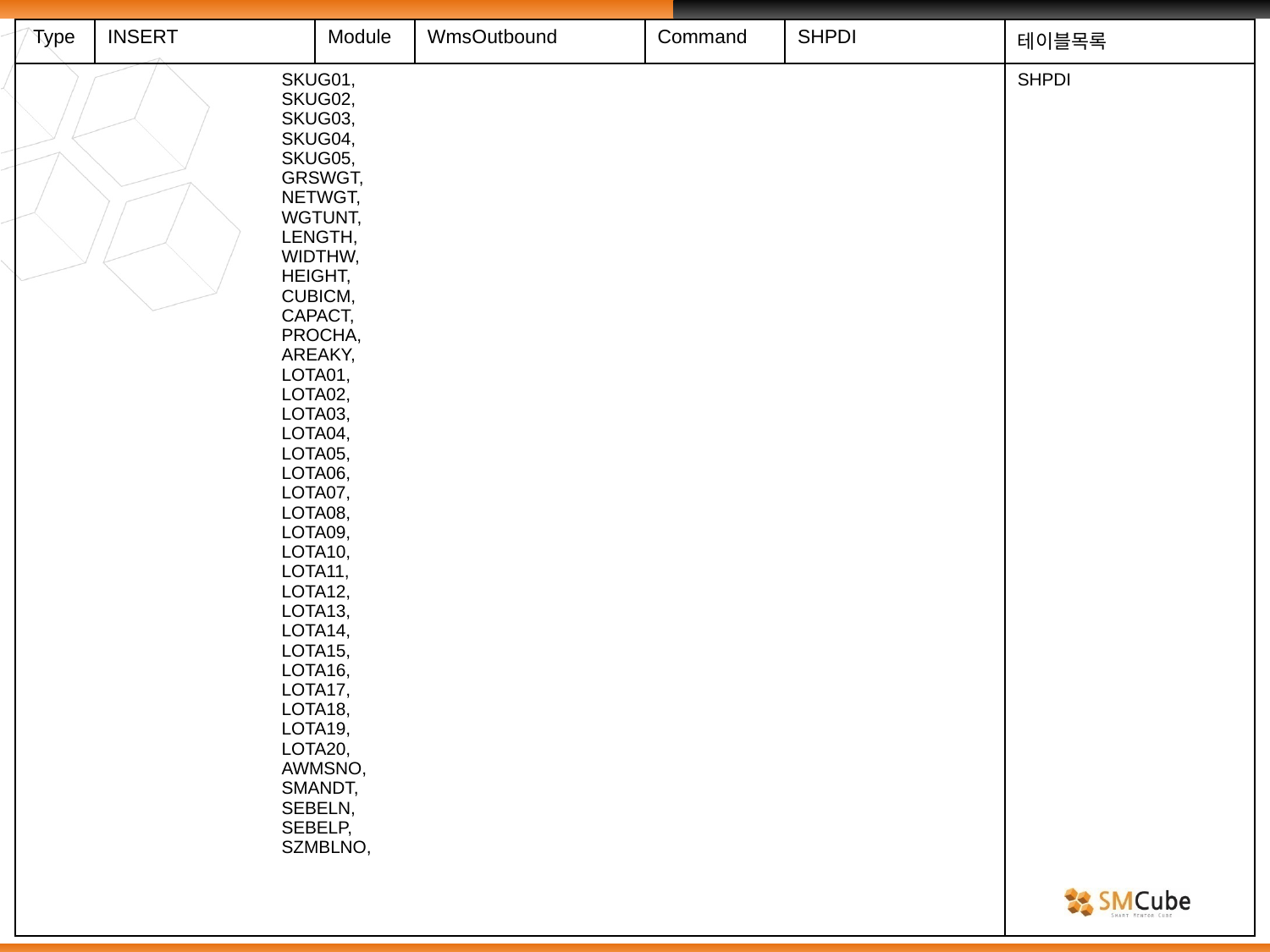

| Type | INSERT | Module | WmsOutbound | Command | SHPDI | 테이블목록 |
| --- | --- | --- | --- | --- | --- | --- |
| SKUG01, SKUG02, SKUG03, SKUG04, SKUG05, GRSWGT, NETWGT, WGTUNT, LENGTH, WIDTHW, HEIGHT, CUBICM, CAPACT, PROCHA, AREAKY, LOTA01, LOTA02, LOTA03, LOTA04, LOTA05, LOTA06, LOTA07, LOTA08, LOTA09, LOTA10, LOTA11, LOTA12, LOTA13, LOTA14, LOTA15, LOTA16, LOTA17, LOTA18, LOTA19, LOTA20, AWMSNO, SMANDT, SEBELN, SEBELP, SZMBLNO, |  |  |  |  |  | SHPDI |